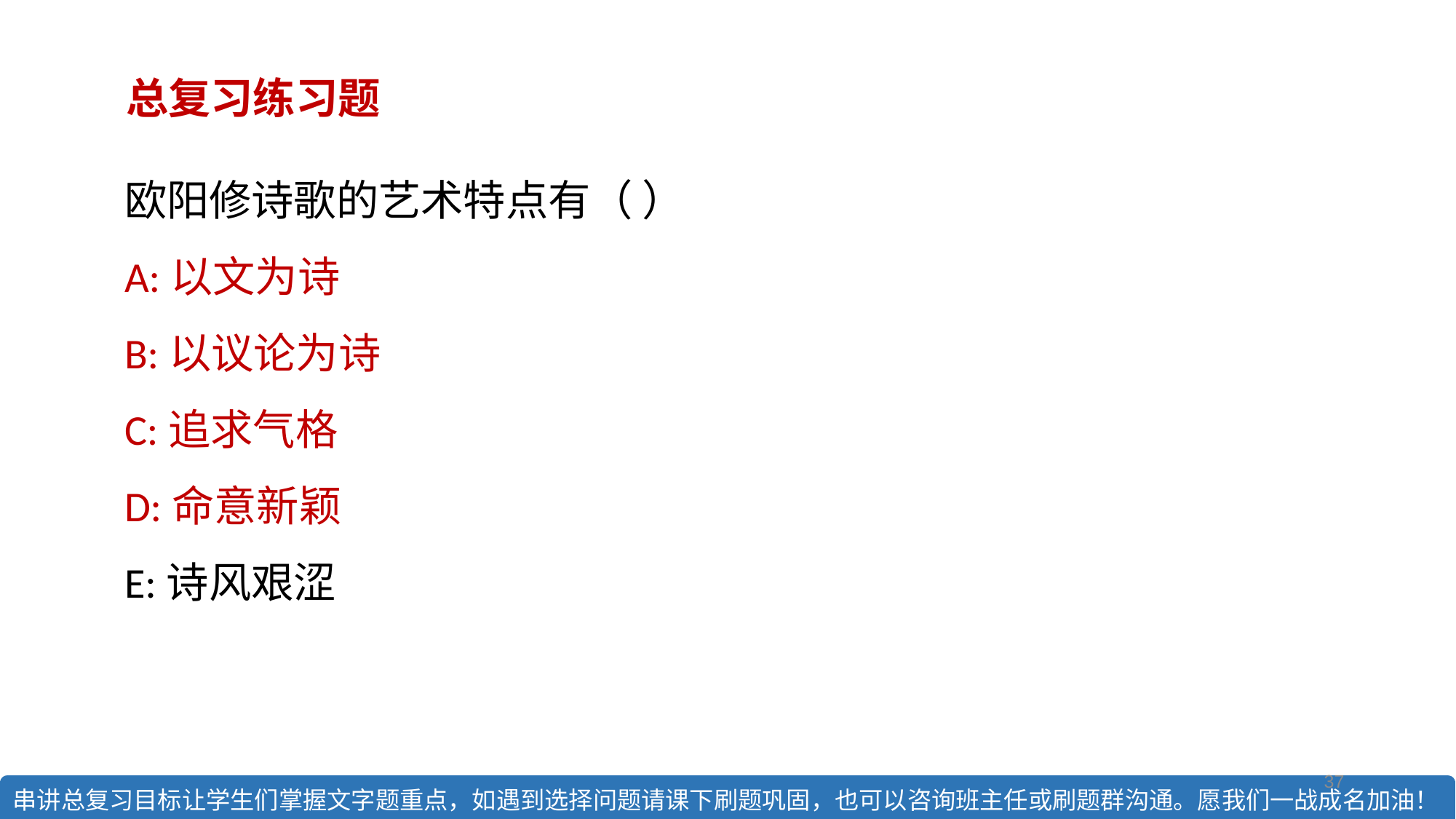

总复习练习题
欧阳修诗歌的艺术特点有（ ）
A:以文为诗
B:以议论为诗
C:追求气格
D:命意新颖
E:诗风艰涩
37